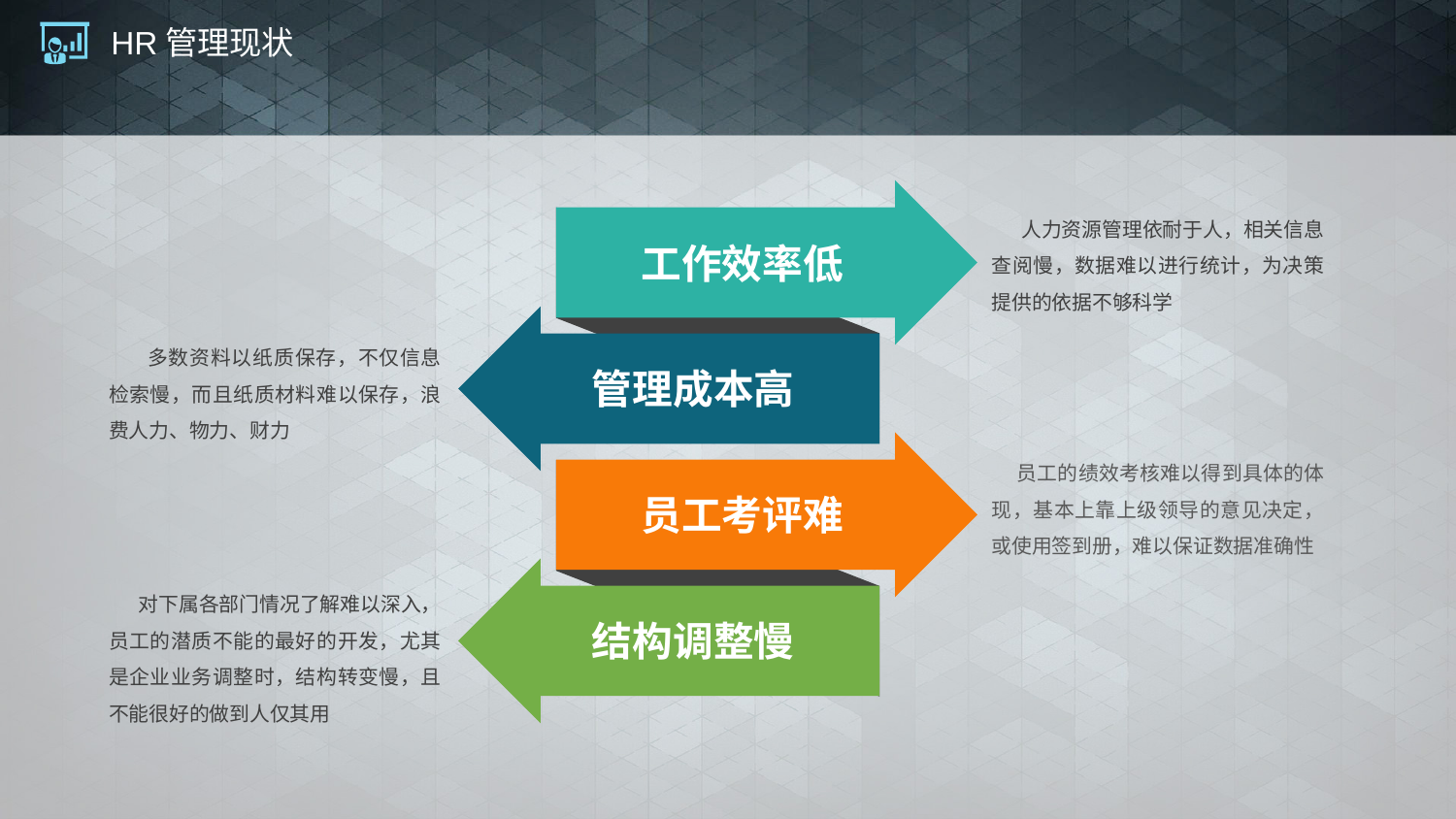

# HR管理现状

　  人力资源管理依耐于人，相关信息查阅慢，数据难以进行统计，为决策提供的依据不够科学
工作效率低

      多数资料以纸质保存，不仅信息检索慢，而且纸质材料难以保存，浪费人力、物力、财力
管理成本高

    员工的绩效考核难以得到具体的体现，基本上靠上级领导的意见决定，或使用签到册，难以保证数据准确性
员工考评难

　  对下属各部门情况了解难以深入，员工的潜质不能的最好的开发，尤其是企业业务调整时，结构转变慢，且不能很好的做到人仅其用
结构调整慢